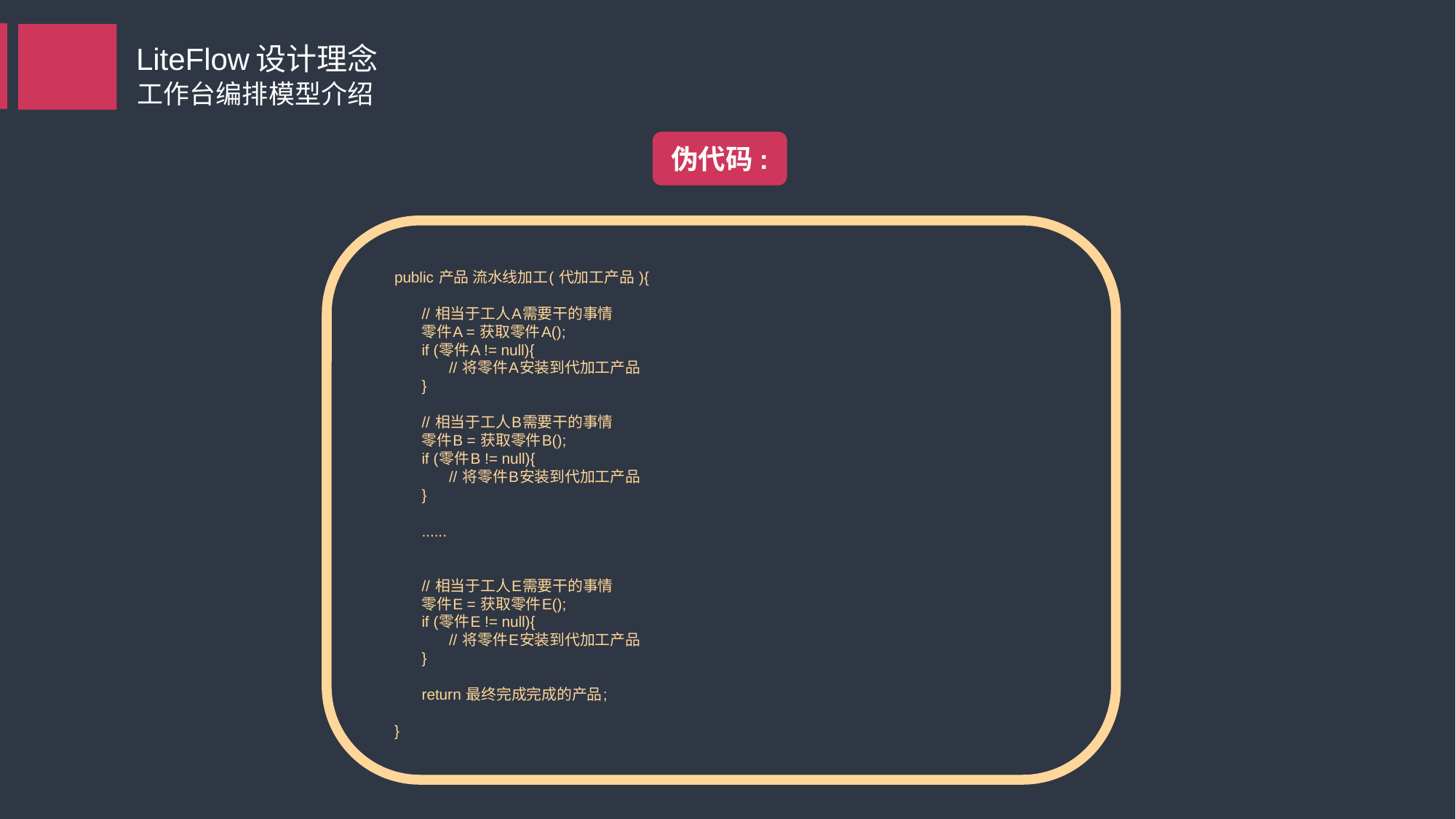

LiteFlow设计理念
工作台编排模型介绍
伪代码:

public 产品 流水线加工( 代加工产品 ){

	// 相当于工人A需要干的事情
	零件A = 获取零件A();
	if (零件A != null){
		// 将零件A安装到代加工产品
	}

	// 相当于工人B需要干的事情
	零件B = 获取零件B();
	if (零件B != null){
		// 将零件B安装到代加工产品
	}

	......

	// 相当于工人E需要干的事情
	零件E = 获取零件E();
	if (零件E != null){
		// 将零件E安装到代加工产品
	}

	return 最终完成完成的产品;

}